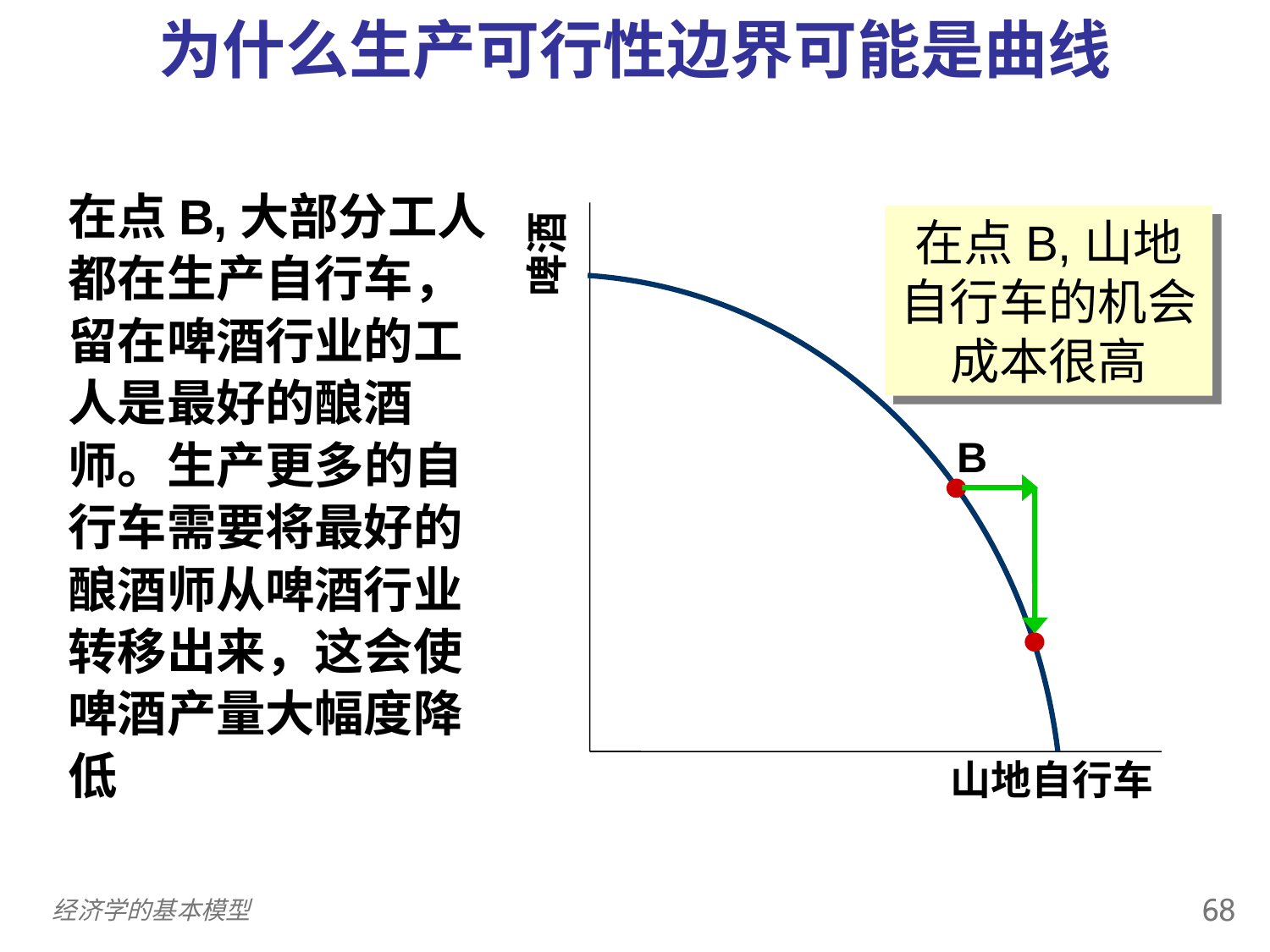

为什么生产可行性边界可能是曲线
在点B,大部分工人都在生产自行车，留在啤酒行业的工人是最好的酿酒师。生产更多的自行车需要将最好的酿酒师从啤酒行业转移出来，这会使啤酒产量大幅度降低

在点B,山地自行车的机会成本很高
啤酒

B

山地自行车
68
经济学的基本模型